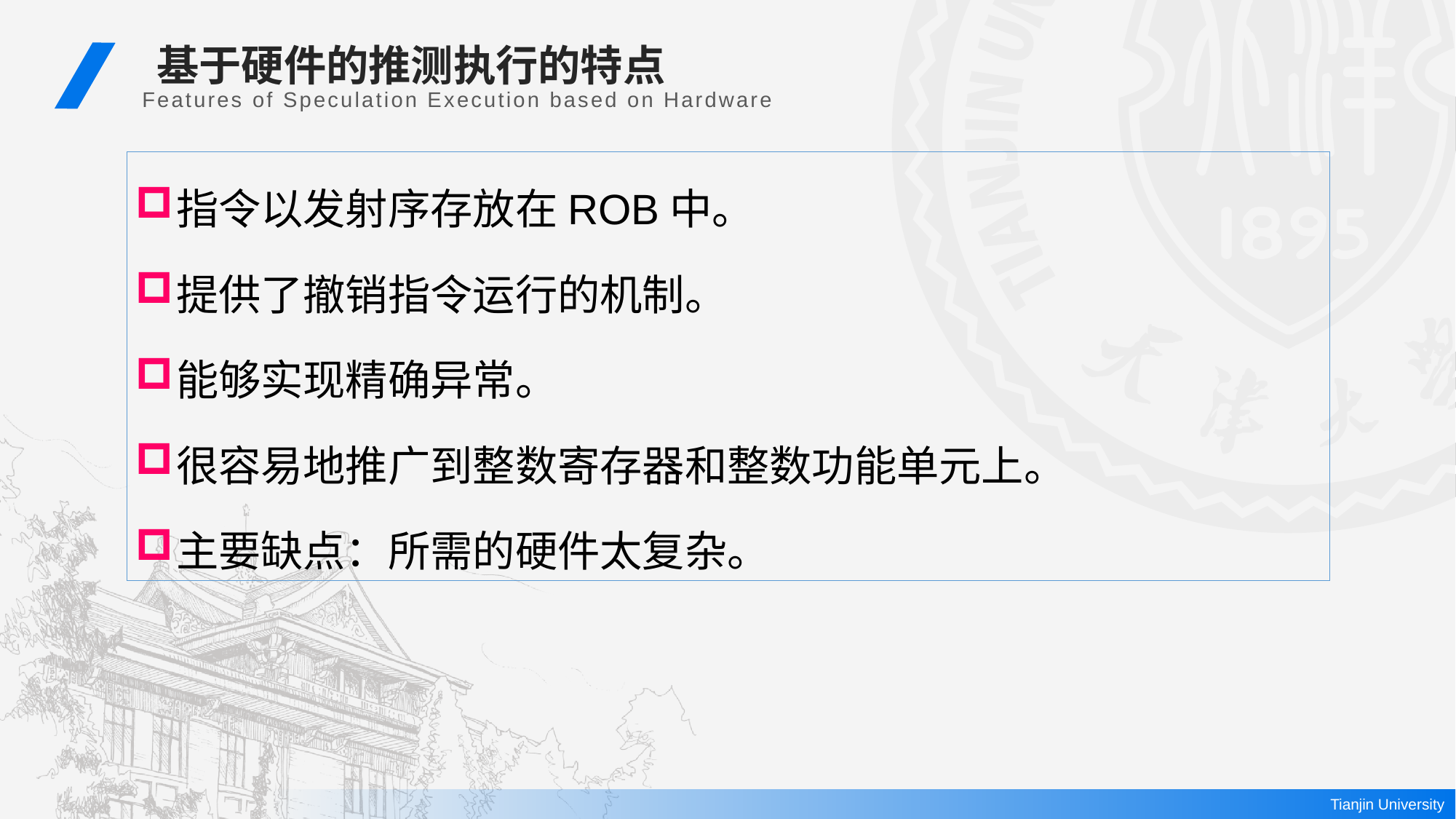

基于硬件的推测执行的特点
Features of Speculation Execution based on Hardware
指令以发射序存放在ROB中。
提供了撤销指令运行的机制。
能够实现精确异常。
很容易地推广到整数寄存器和整数功能单元上。
主要缺点：所需的硬件太复杂。